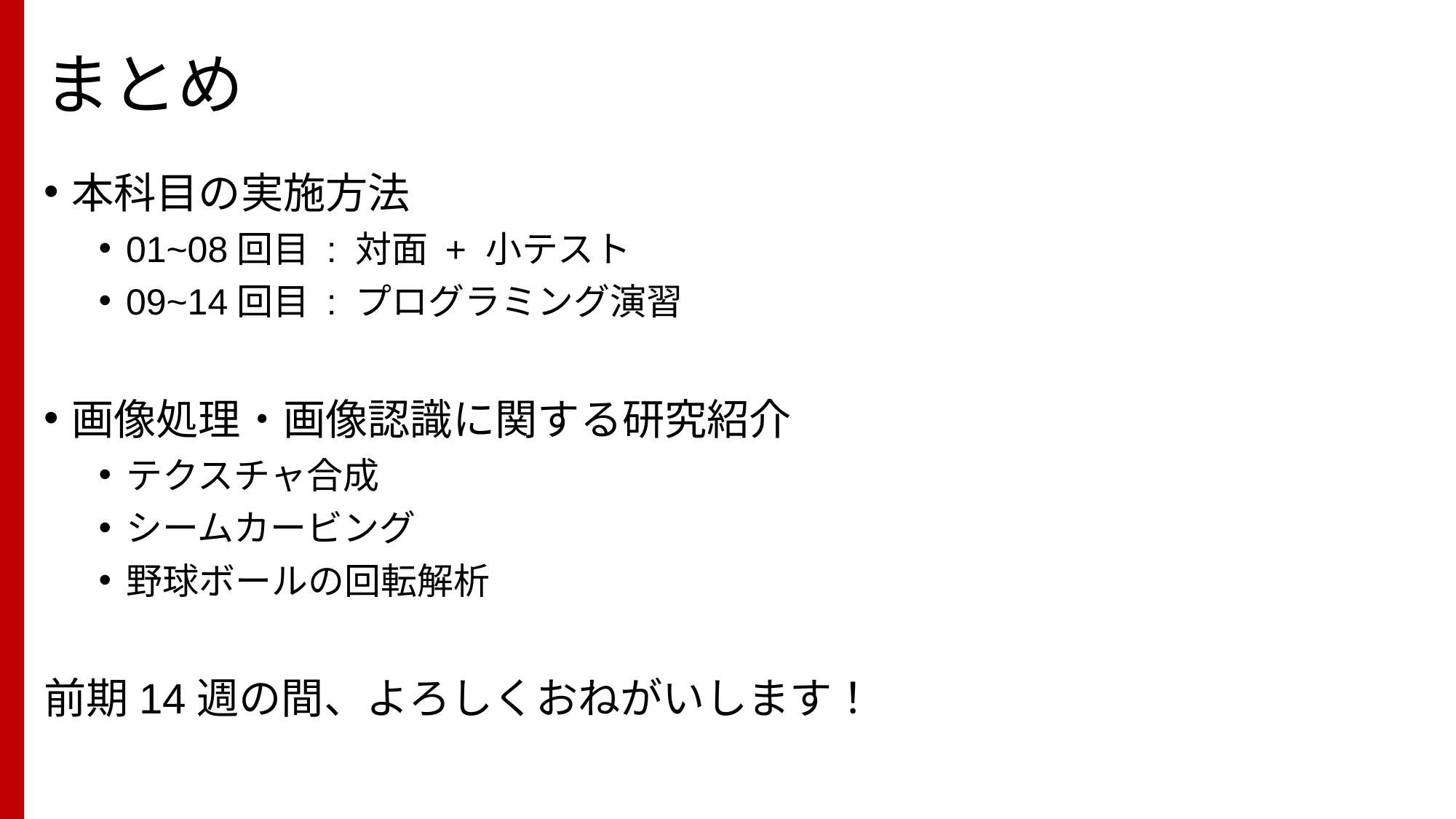

# まとめ
本科目の実施方法
01~08回目 : 対面 + 小テスト
09~14回目 : プログラミング演習

画像処理・画像認識に関する研究紹介
テクスチャ合成
シームカービング
野球ボールの回転解析

前期14週の間、よろしくおねがいします！